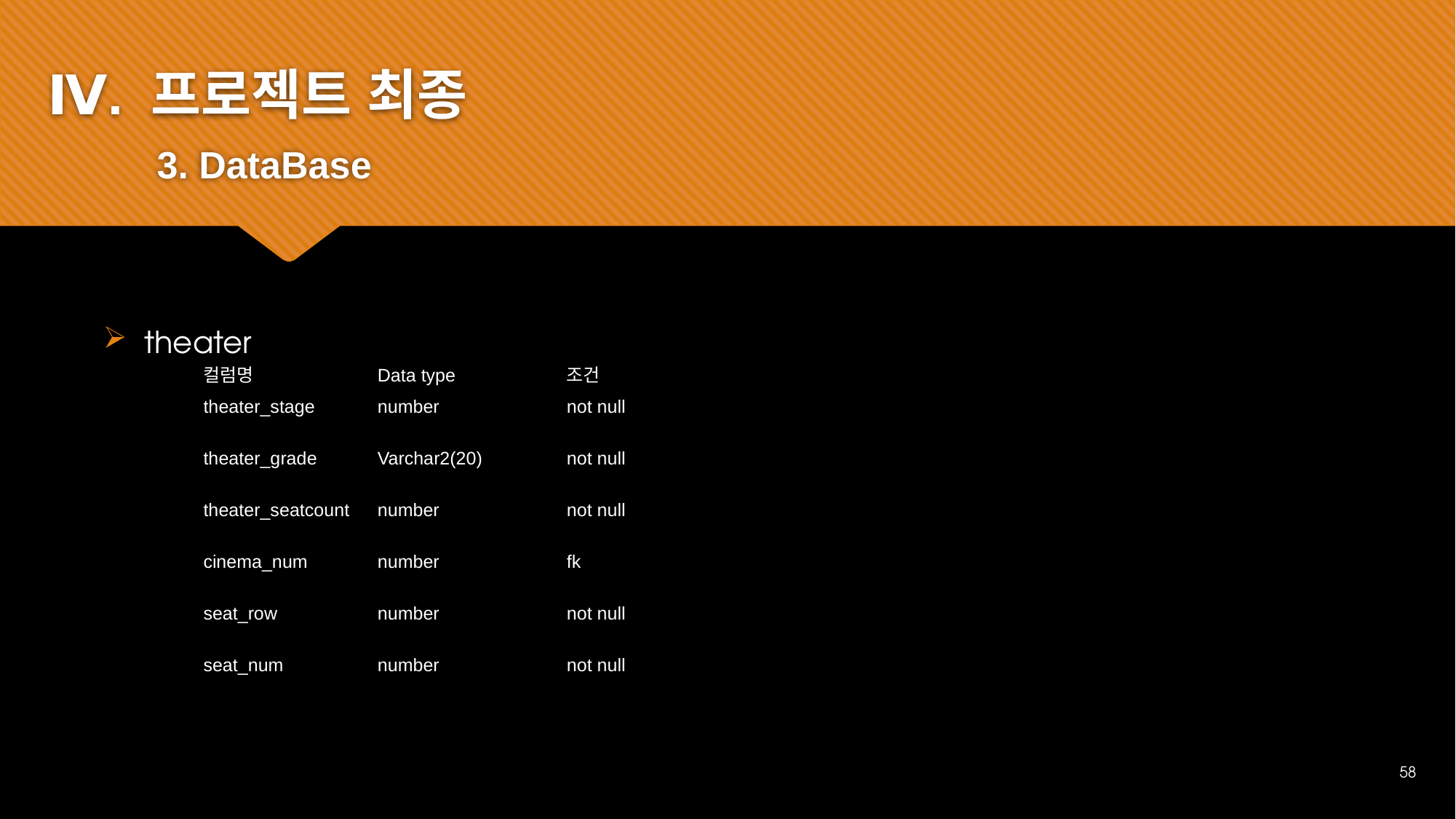

Ⅳ. 프로젝트 최종
	3. DataBase
#

theater

| 컬럼명 | Data type | 조건 |
| --- | --- | --- |
| theater\_stage | number | not null |
| theater\_grade | Varchar2(20) | not null |
| theater\_seatcount | number | not null |
| cinema\_num | number | fk |
| seat\_row | number | not null |
| seat\_num | number | not null |
|  |  |  |
58